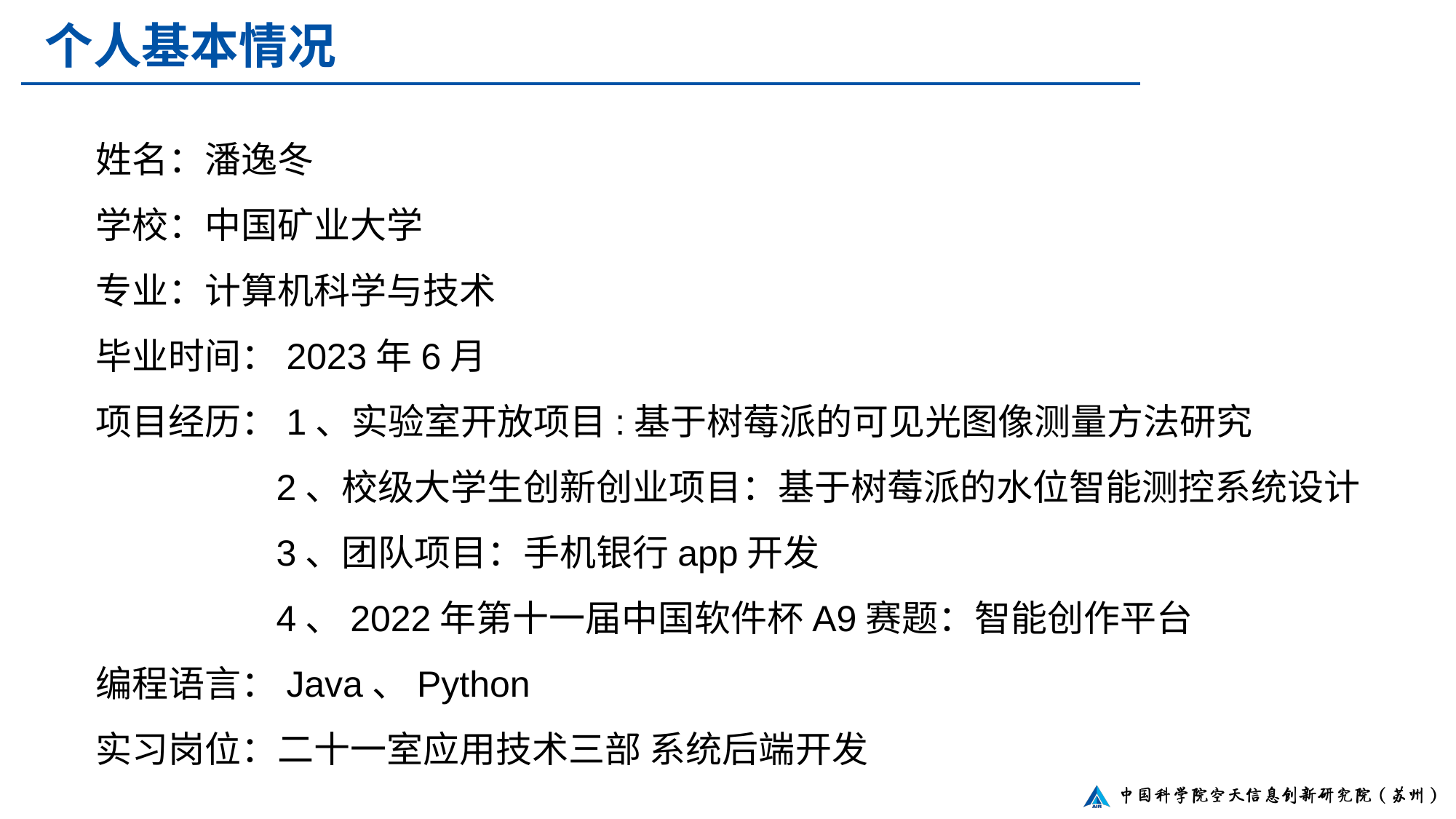

个人基本情况
姓名：潘逸冬
学校：中国矿业大学
专业：计算机科学与技术
毕业时间：2023年6月
项目经历：1、实验室开放项目:基于树莓派的可见光图像测量方法研究
	       2、校级大学生创新创业项目：基于树莓派的水位智能测控系统设计
	       3、团队项目：手机银行app开发
	       4、2022年第十一届中国软件杯A9赛题：智能创作平台
编程语言：Java、Python
实习岗位：二十一室应用技术三部 系统后端开发